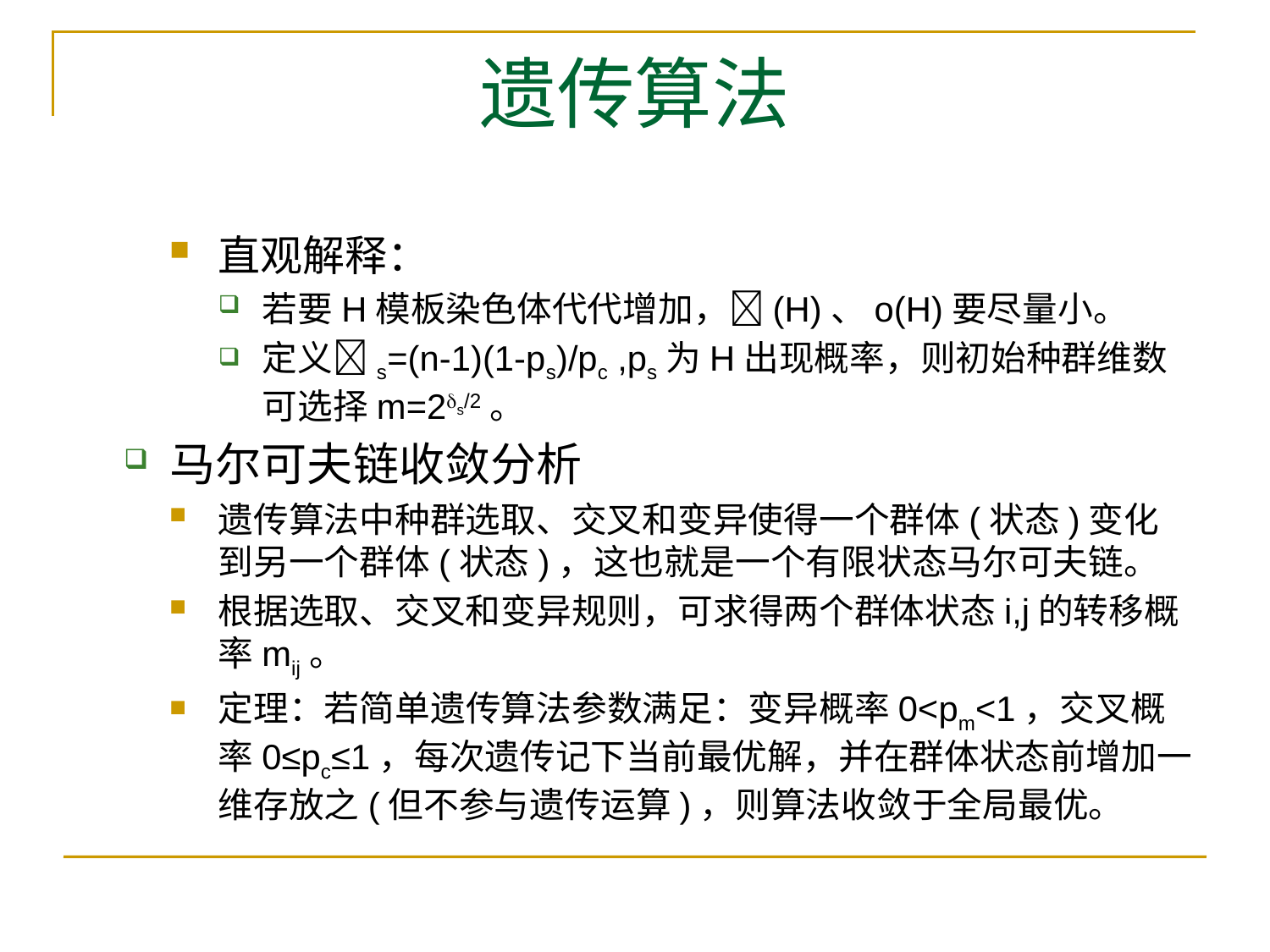

# 遗传算法
直观解释：
若要H模板染色体代代增加，δ(H)、o(H)要尽量小。
定义δs=(n-1)(1-ps)/pc ,ps为H出现概率，则初始种群维数可选择m=2δs/2。
马尔可夫链收敛分析
遗传算法中种群选取、交叉和变异使得一个群体(状态)变化到另一个群体(状态)，这也就是一个有限状态马尔可夫链。
根据选取、交叉和变异规则，可求得两个群体状态i,j的转移概率mij。
定理：若简单遗传算法参数满足：变异概率0<pm<1，交叉概率0≤pc≤1，每次遗传记下当前最优解，并在群体状态前增加一维存放之(但不参与遗传运算)，则算法收敛于全局最优。